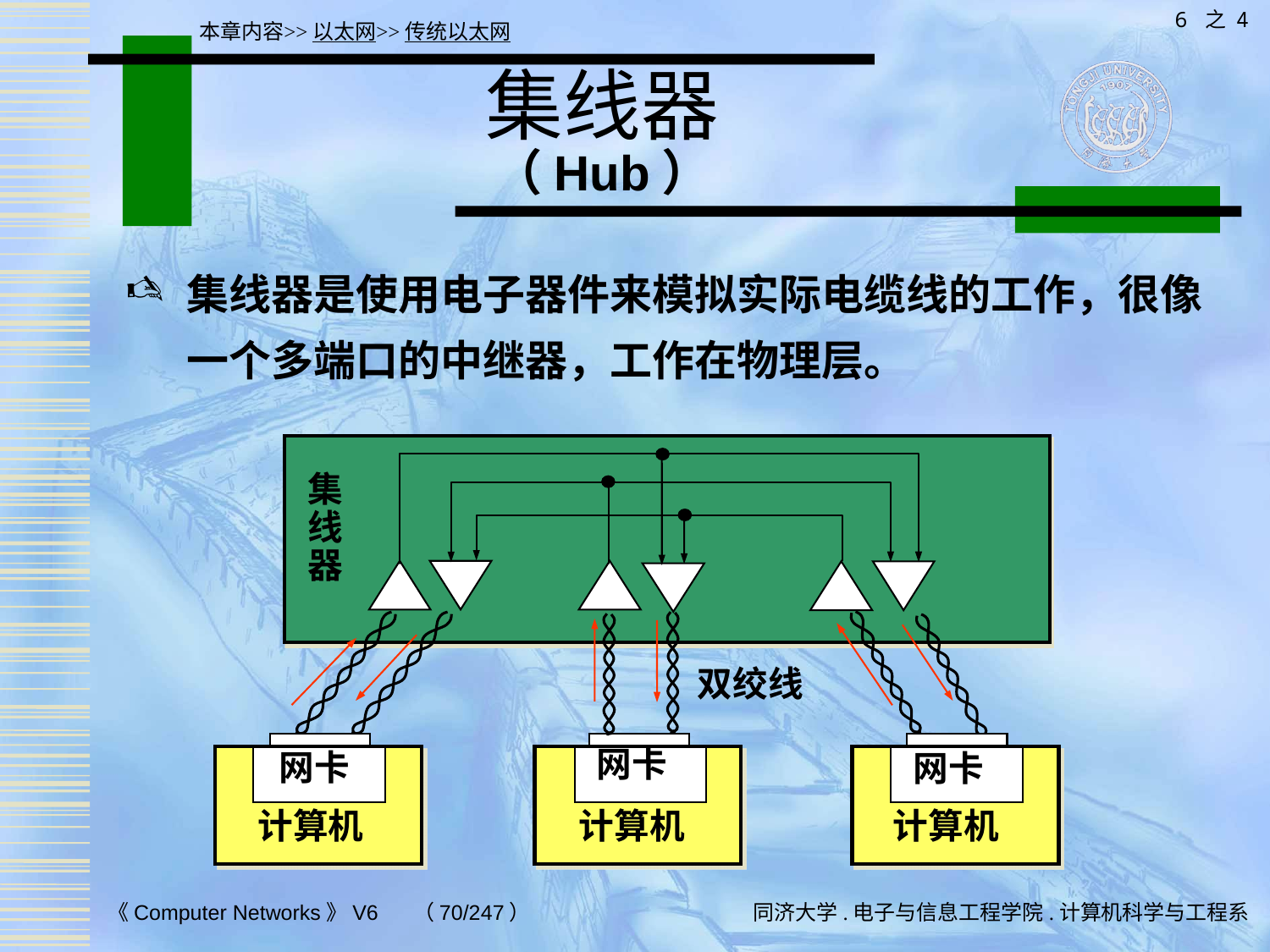

6 之 4
本章内容>>以太网>>传统以太网
# 集线器 （Hub）
集线器是使用电子器件来模拟实际电缆线的工作，很像一个多端口的中继器，工作在物理层。

集
线
器

双绞线

网卡
网卡
网卡

计算机
计算机
计算机